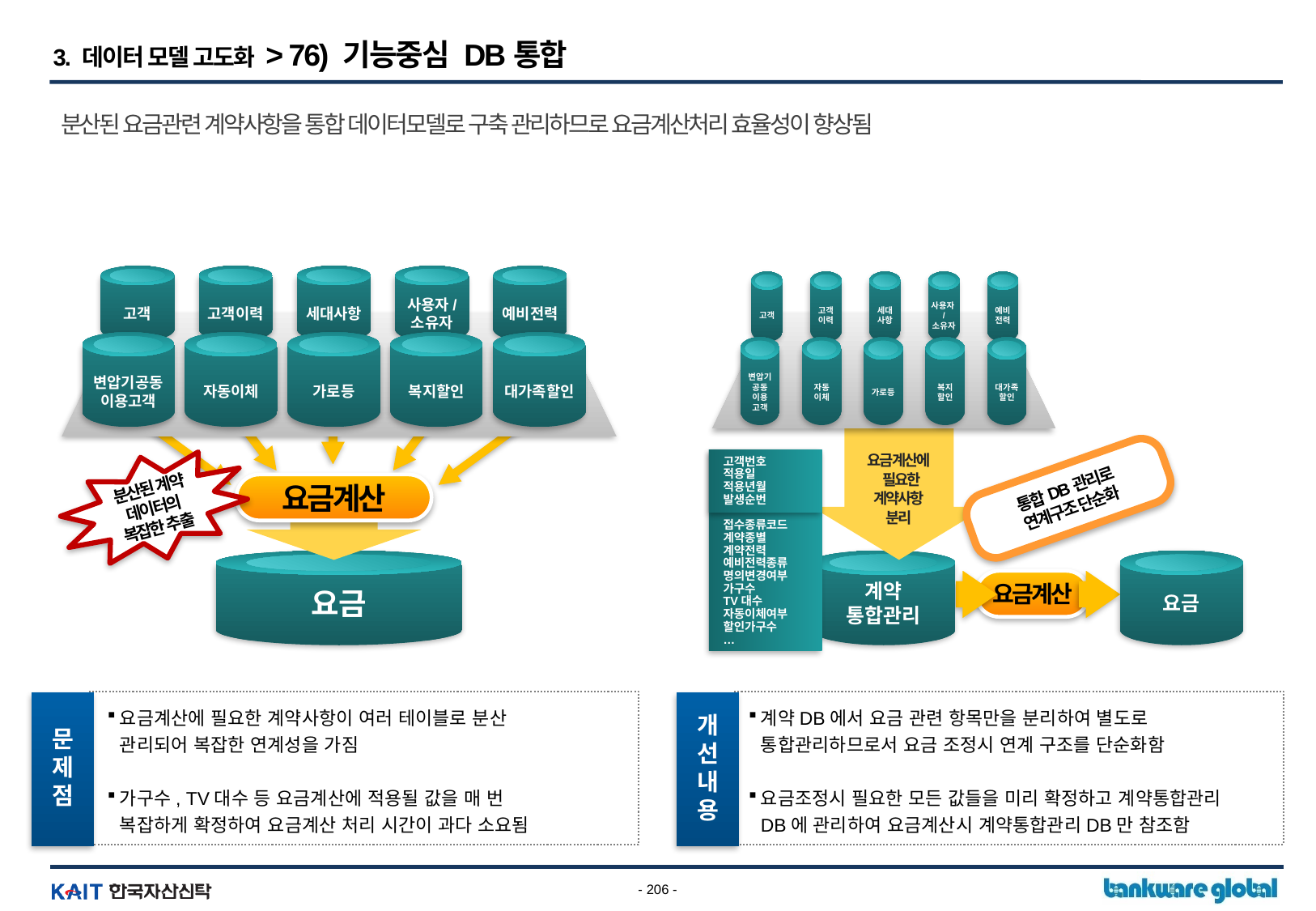

3. 데이터 모델 고도화 > 76) 기능중심 DB통합
분산된 요금관련 계약사항을 통합 데이터모델로 구축 관리하므로 요금계산처리 효율성이 향상됨

고객

고객이력

세대사항

사용자/
소유자

예비전력

고객

고객
이력

세대
사항

사용자/
소유자

예비
전력

변압기
공동
이용
고객

자동
이체

가로등

복지
할인

대가족
할인

변압기공동
이용고객

자동이체

가로등

복지할인

대가족할인

접수종류코드
계약종별
계약전력
예비전력종류
명의변경여부
가구수
TV대수
자동이체여부
할인가구수
…

고객번호
적용일
적용년월
발생순번
분산된 계약
데이터의
복잡한 추출
요금계산에
 필요한
계약사항
분리
통합DB관리로
연계구조 단순화
요금계산

요금

계약
통합관리

요금

요금계산

요금계산에 필요한 계약사항이 여러 테이블로 분산
관리되어 복잡한 연계성을 가짐

가구수, TV대수 등 요금계산에 적용될 값을 매 번
복잡하게 확정하여 요금계산 처리 시간이 과다 소요됨
계약DB에서 요금 관련 항목만을 분리하여 별도로
통합관리하므로서 요금 조정시 연계 구조를 단순화함

요금조정시 필요한 모든 값들을 미리 확정하고 계약통합관리
DB에 관리하여 요금계산시 계약통합관리DB만 참조함

문
제
점

개
선
내
용